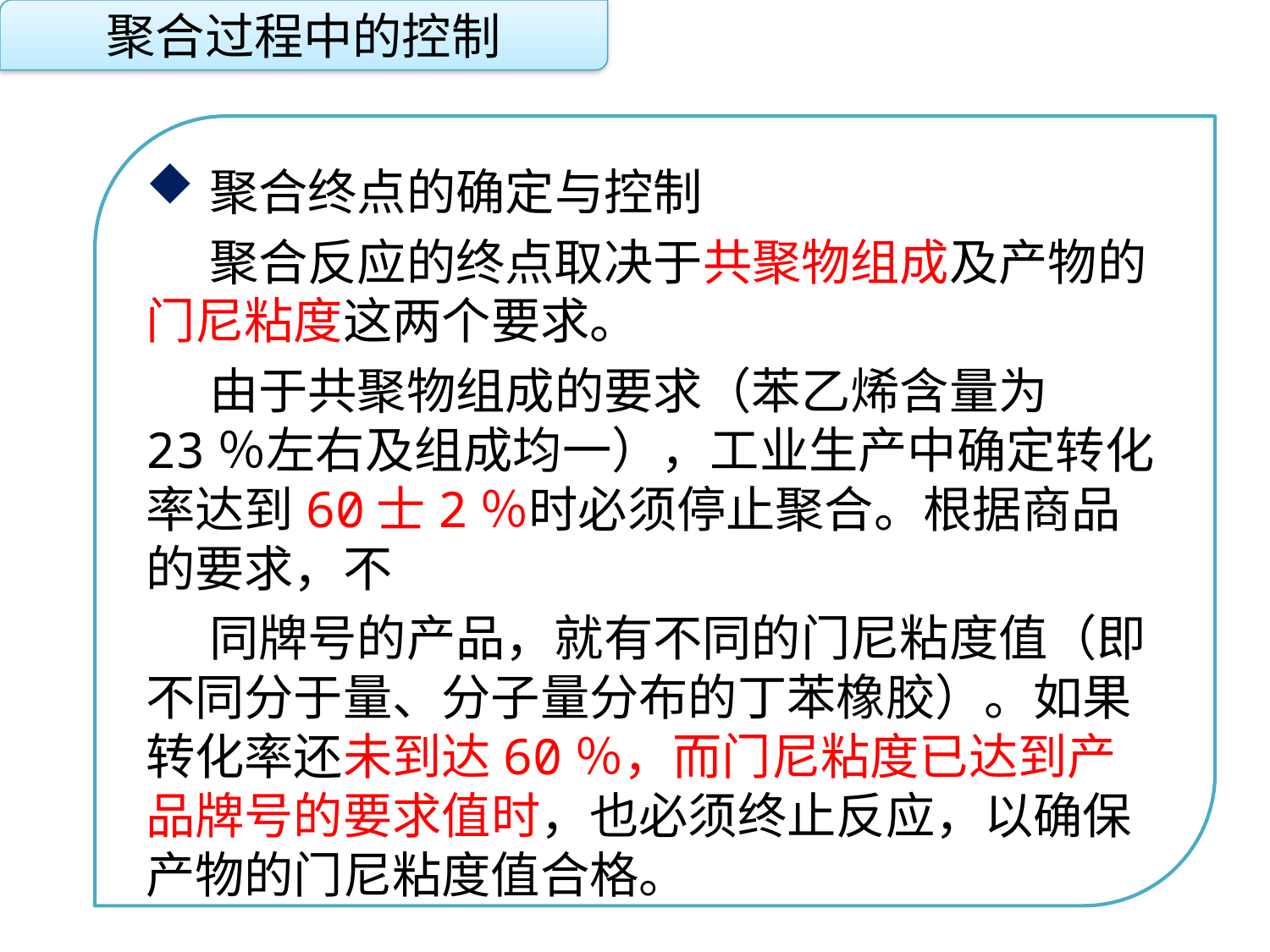

聚合过程中的控制
聚合终点的确定与控制
聚合反应的终点取决于共聚物组成及产物的门尼粘度这两个要求。
由于共聚物组成的要求（苯乙烯含量为23％左右及组成均一），工业生产中确定转化率达到60士2％时必须停止聚合。根据商品的要求，不
同牌号的产品，就有不同的门尼粘度值（即不同分于量、分子量分布的丁苯橡胶）。如果转化率还未到达60％，而门尼粘度已达到产品牌号的要求值时，也必须终止反应，以确保产物的门尼粘度值合格。
点击添加文本
点击添加文本
点击添加文本
点击添加文本